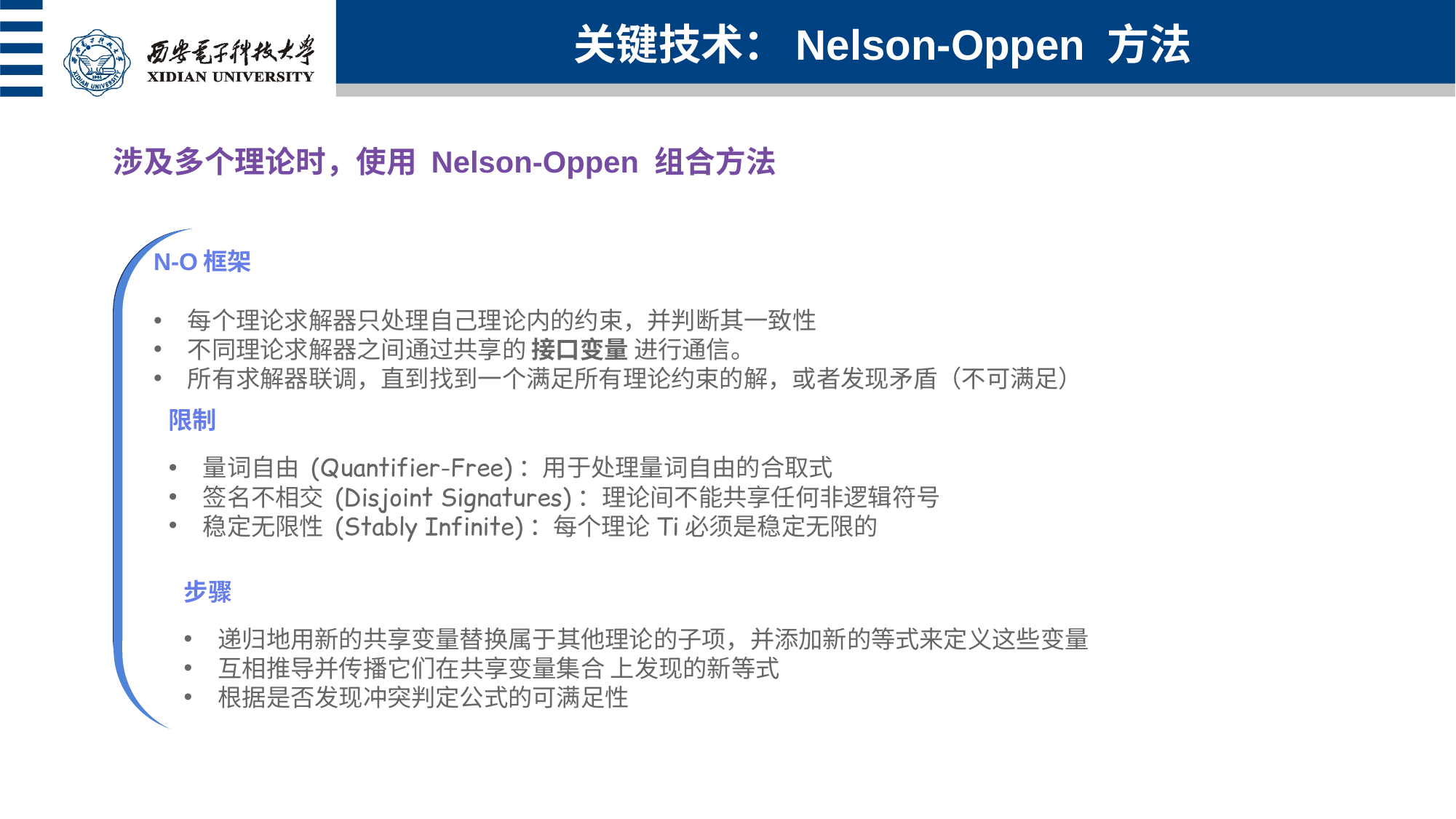

关键技术：Nelson-Oppen 方法
涉及多个理论时，使用 Nelson-Oppen 组合方法

N-O框架
每个理论求解器只处理自己理论内的约束，并判断其一致性
不同理论求解器之间通过共享的 接口变量 进行通信。
所有求解器联调，直到找到一个满足所有理论约束的解，或者发现矛盾（不可满足）

限制
量词自由 (Quantifier-Free)：用于处理量词自由的合取式
签名不相交 (Disjoint Signatures)：理论间不能共享任何非逻辑符号
稳定无限性 (Stably Infinite)：每个理论Ti必须是稳定无限的
步骤
递归地用新的共享变量替换属于其他理论的子项，并添加新的等式来定义这些变量
互相推导并传播它们在共享变量集合 上发现的新等式
根据是否发现冲突判定公式的可满足性